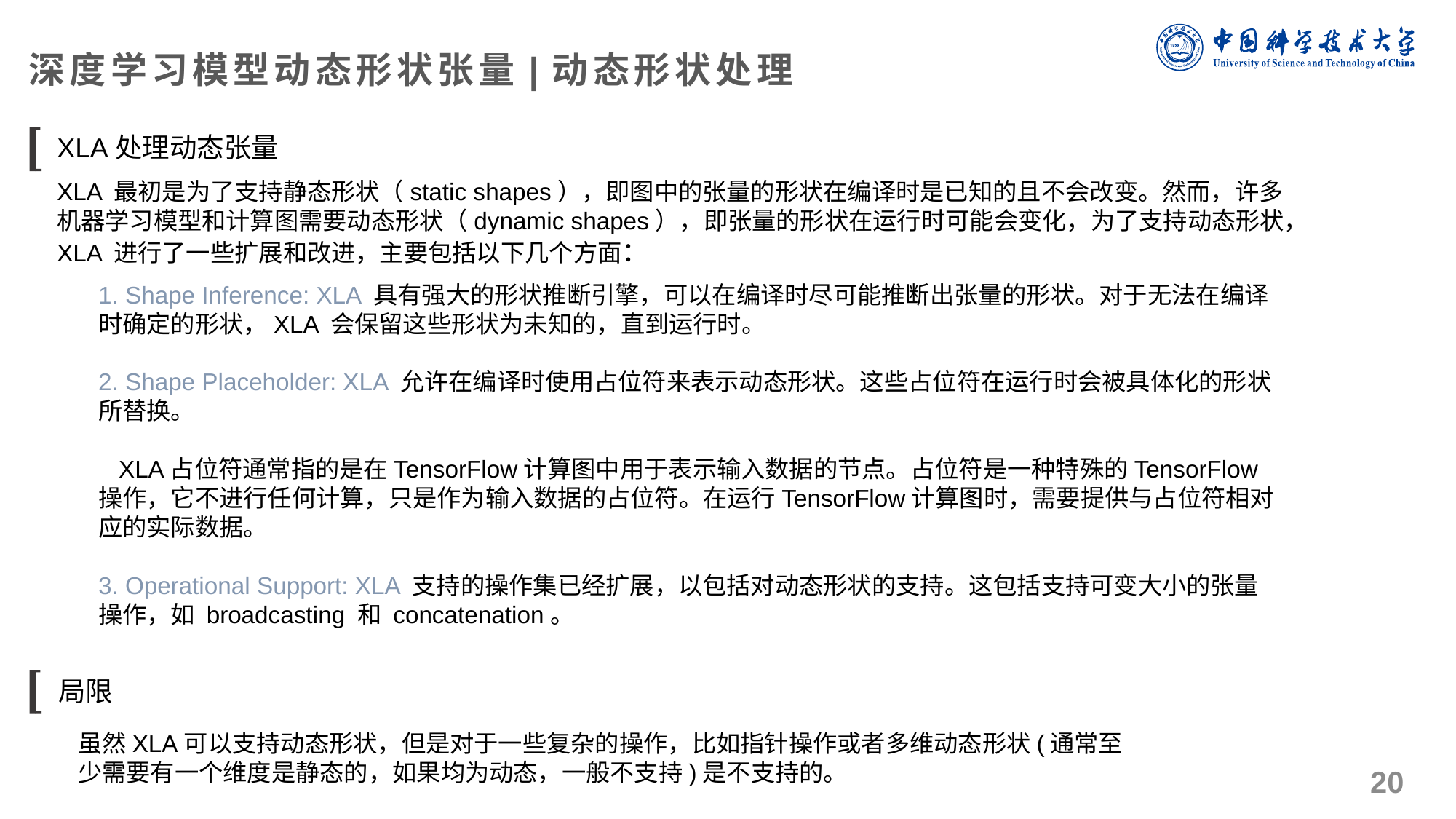

深度学习模型动态形状张量|动态形状处理
XLA处理动态张量

XLA 最初是为了支持静态形状（static shapes），即图中的张量的形状在编译时是已知的且不会改变。然而，许多机器学习模型和计算图需要动态形状（dynamic shapes），即张量的形状在运行时可能会变化，为了支持动态形状，XLA 进行了一些扩展和改进，主要包括以下几个方面：
1. Shape Inference: XLA 具有强大的形状推断引擎，可以在编译时尽可能推断出张量的形状。对于无法在编译时确定的形状，XLA 会保留这些形状为未知的，直到运行时。

2. Shape Placeholder: XLA 允许在编译时使用占位符来表示动态形状。这些占位符在运行时会被具体化的形状所替换。

   XLA占位符通常指的是在TensorFlow计算图中用于表示输入数据的节点。占位符是一种特殊的TensorFlow操作，它不进行任何计算，只是作为输入数据的占位符。在运行TensorFlow计算图时，需要提供与占位符相对应的实际数据。

3. Operational Support: XLA 支持的操作集已经扩展，以包括对动态形状的支持。这包括支持可变大小的张量操作，如 broadcasting 和 concatenation。
局限

虽然XLA可以支持动态形状，但是对于一些复杂的操作，比如指针操作或者多维动态形状(通常至少需要有一个维度是静态的，如果均为动态，一般不支持)是不支持的。
20